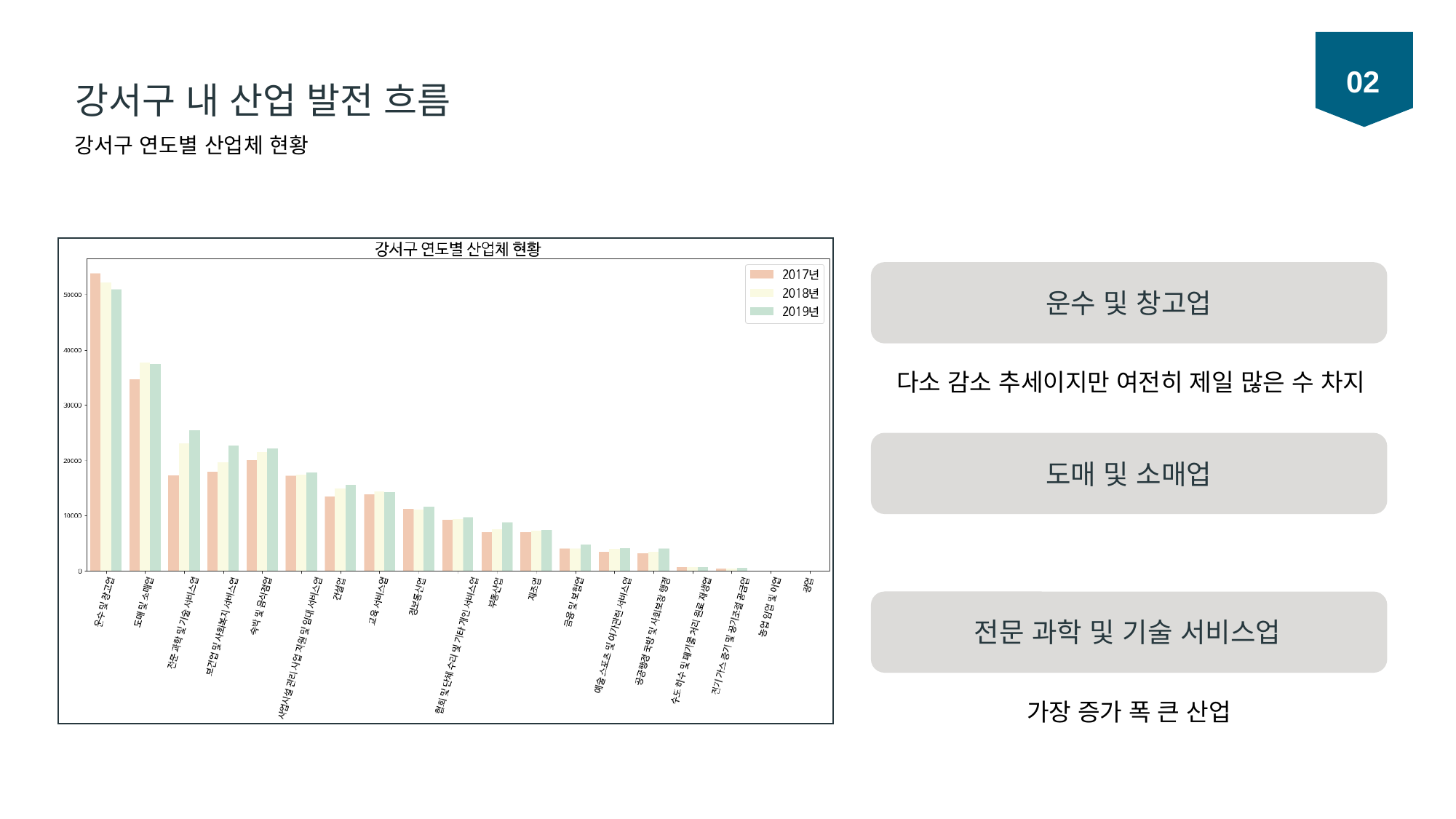

02
강서구 내 산업 발전 흐름
강서구 연도별 산업체 현황

운수 및 창고업
다소 감소 추세이지만 여전히 제일 많은 수 차지

도매 및 소매업
가장 증가 폭 큰 산업

전문 과학 및 기술 서비스업